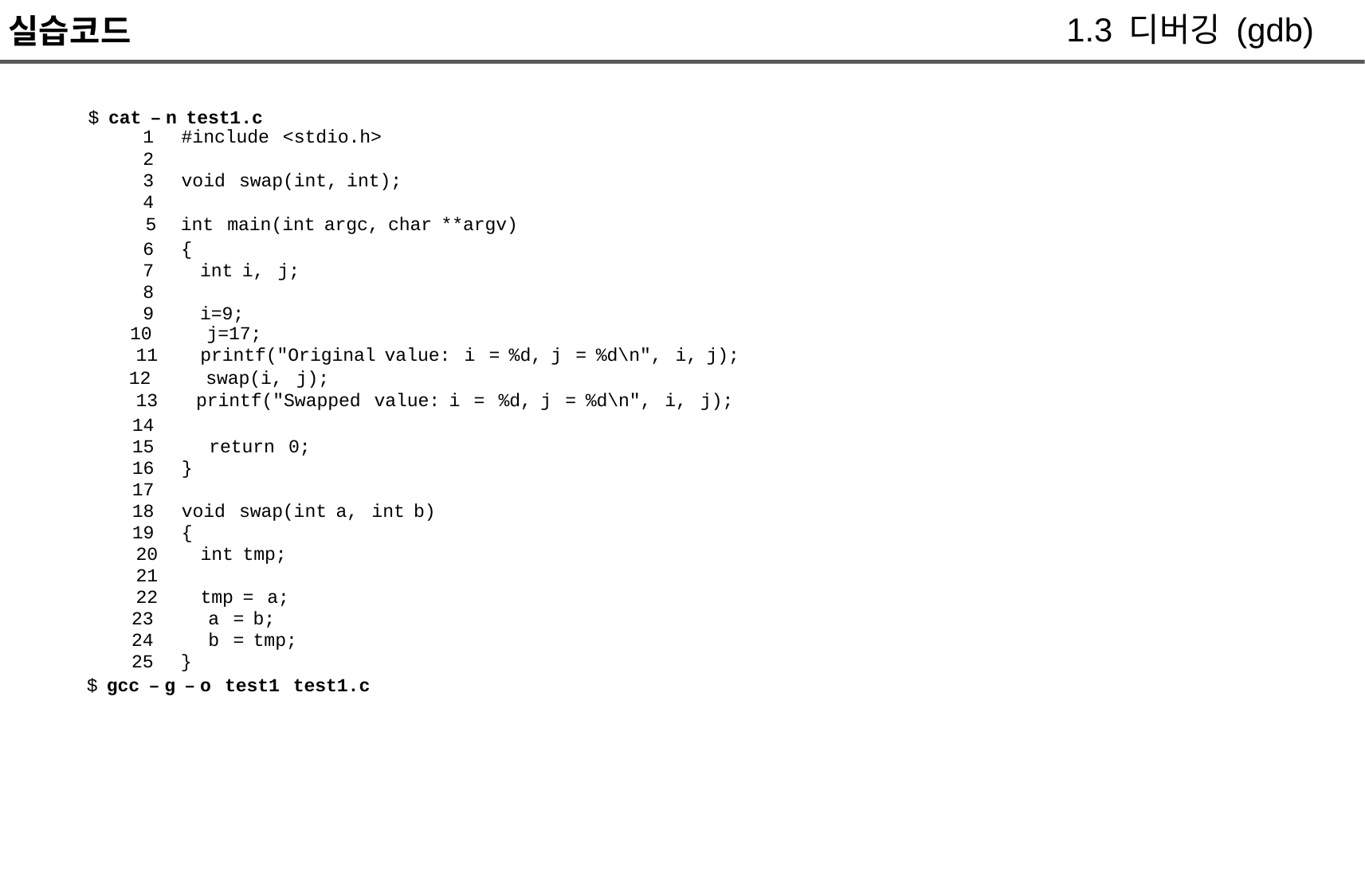

1.3 디버깅 (gdb)
실습코드

	$  cat  – n  test1.c
		1      #include   <stdio.h>
		2
		3      void   swap(int,  int);
		4

5
int   main(int  argc,  char  **argv)
6      {
7
8
9
int  i,   j;

i=9;
10            j=17;
11
printf("Original  value:   i   =  %d,  j   =  %d\n",   i,  j);
12            swap(i,   j);
13
printf("Swapped   value:  i   =   %d,  j   =  %d\n",   i,   j);
14
15            return   0;
16      }
17
18      void   swap(int  a,   int  b)
19      {
20
21
22
int  tmp;

tmp  =   a;
	23            a   =  b;
	24            b   =  tmp;
	25      }
$  gcc  – g  – o   test1   test1.c